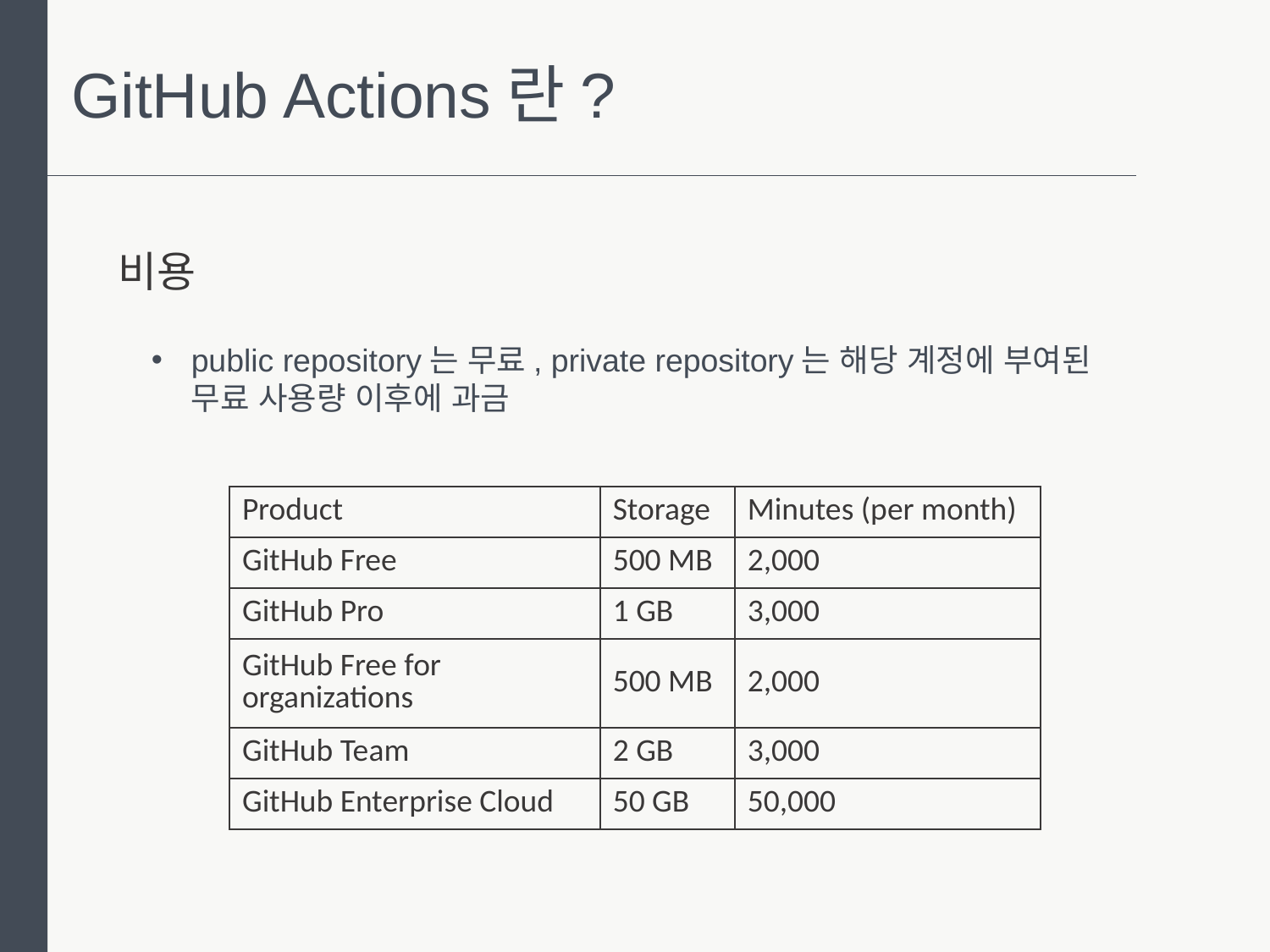

GitHub Actions란?
비용
public repository는 무료, private repository는 해당 계정에 부여된 무료 사용량 이후에 과금
| Product | Storage | Minutes (per month) |
| --- | --- | --- |
| GitHub Free | 500 MB | 2,000 |
| GitHub Pro | 1 GB | 3,000 |
| GitHub Free for organizations | 500 MB | 2,000 |
| GitHub Team | 2 GB | 3,000 |
| GitHub Enterprise Cloud | 50 GB | 50,000 |